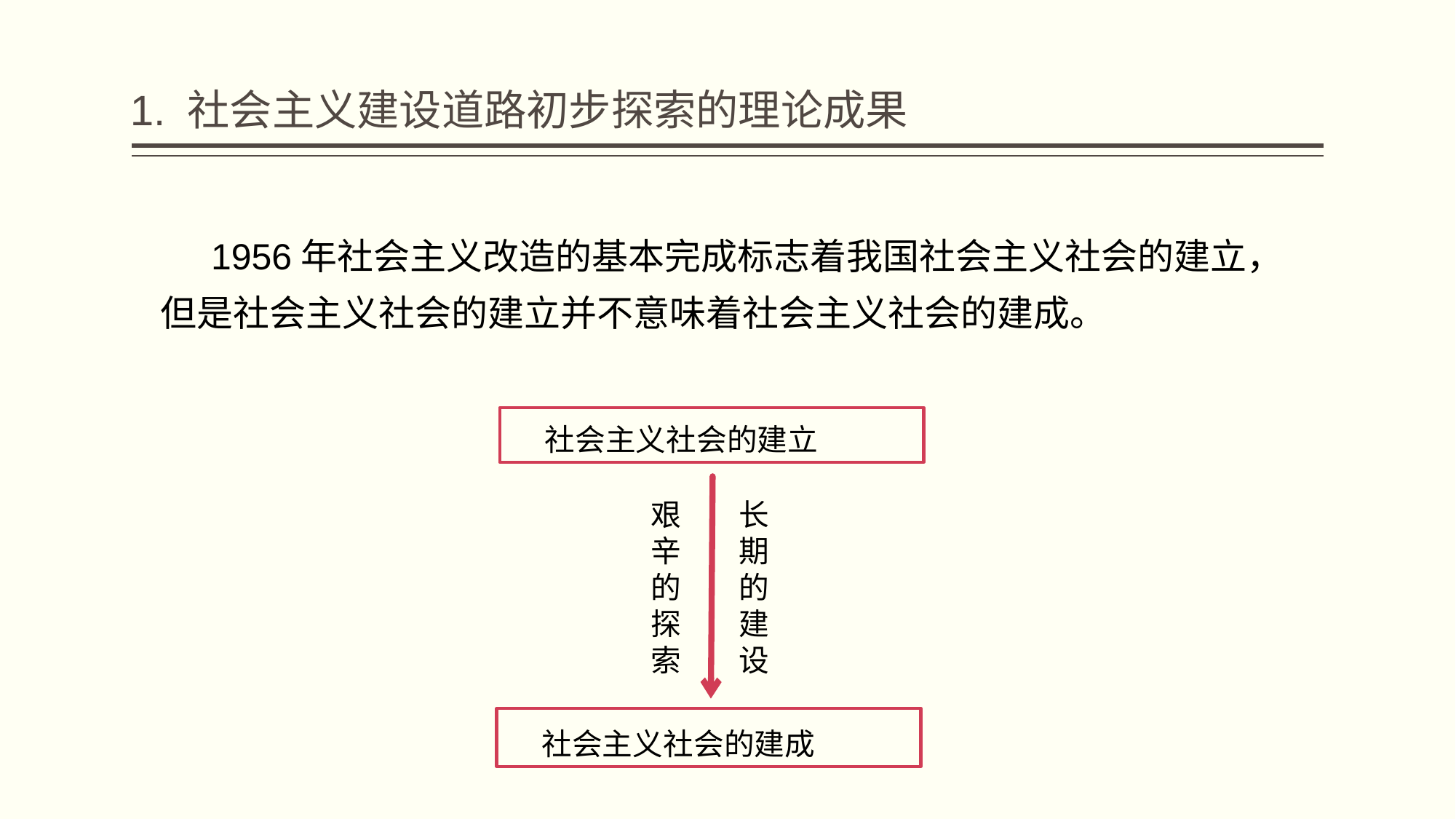

# 1. 社会主义建设道路初步探索的理论成果
     1956年社会主义改造的基本完成标志着我国社会主义社会的建立，但是社会主义社会的建立并不意味着社会主义社会的建成。
    社会主义社会的建立
艰辛的探索
长期的建设
    社会主义社会的建成